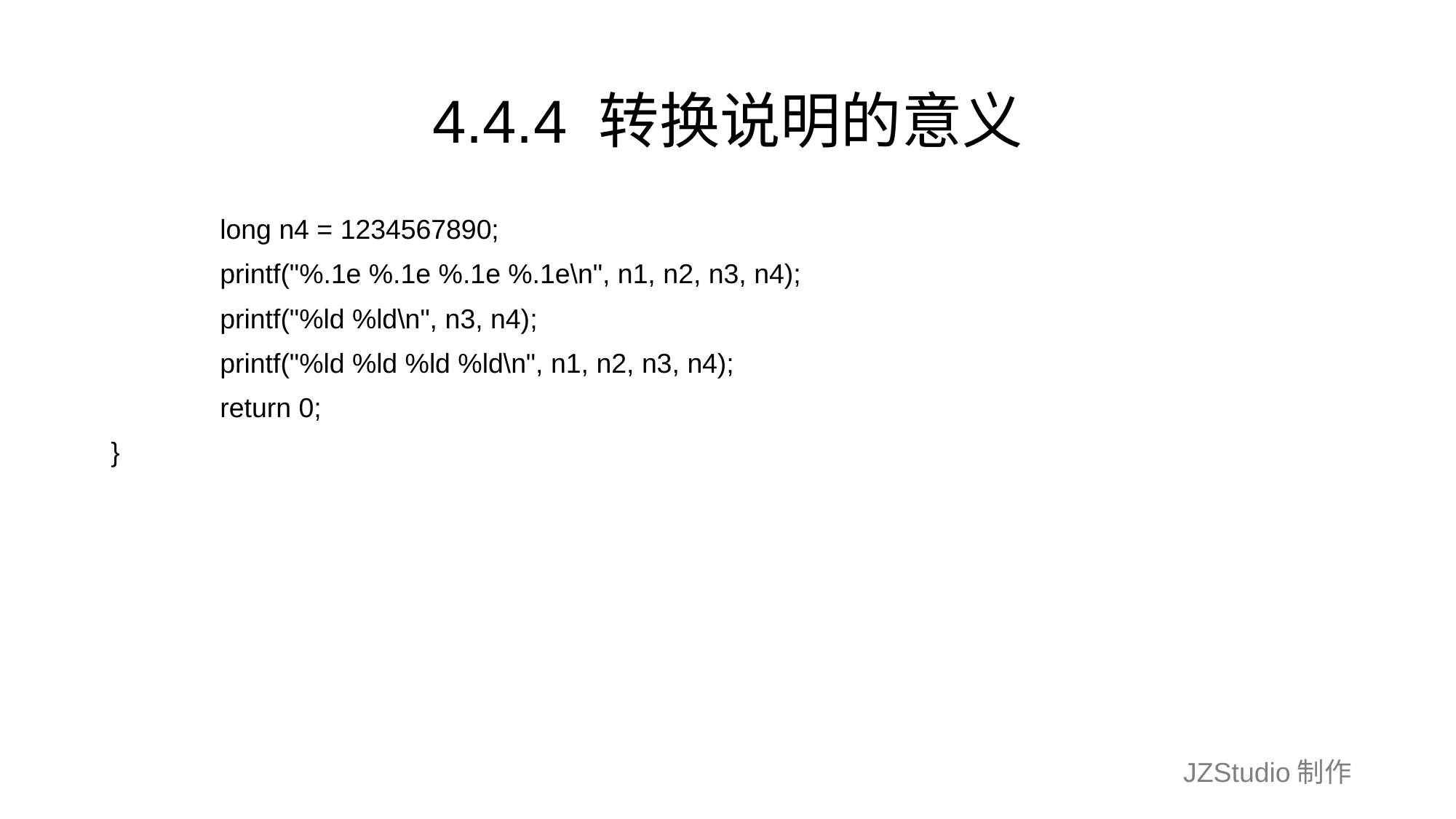

# 4.4.4 转换说明的意义
	long n4 = 1234567890;
	printf("%.1e %.1e %.1e %.1e\n", n1, n2, n3, n4);
	printf("%ld %ld\n", n3, n4);
	printf("%ld %ld %ld %ld\n", n1, n2, n3, n4);
	return 0;
}